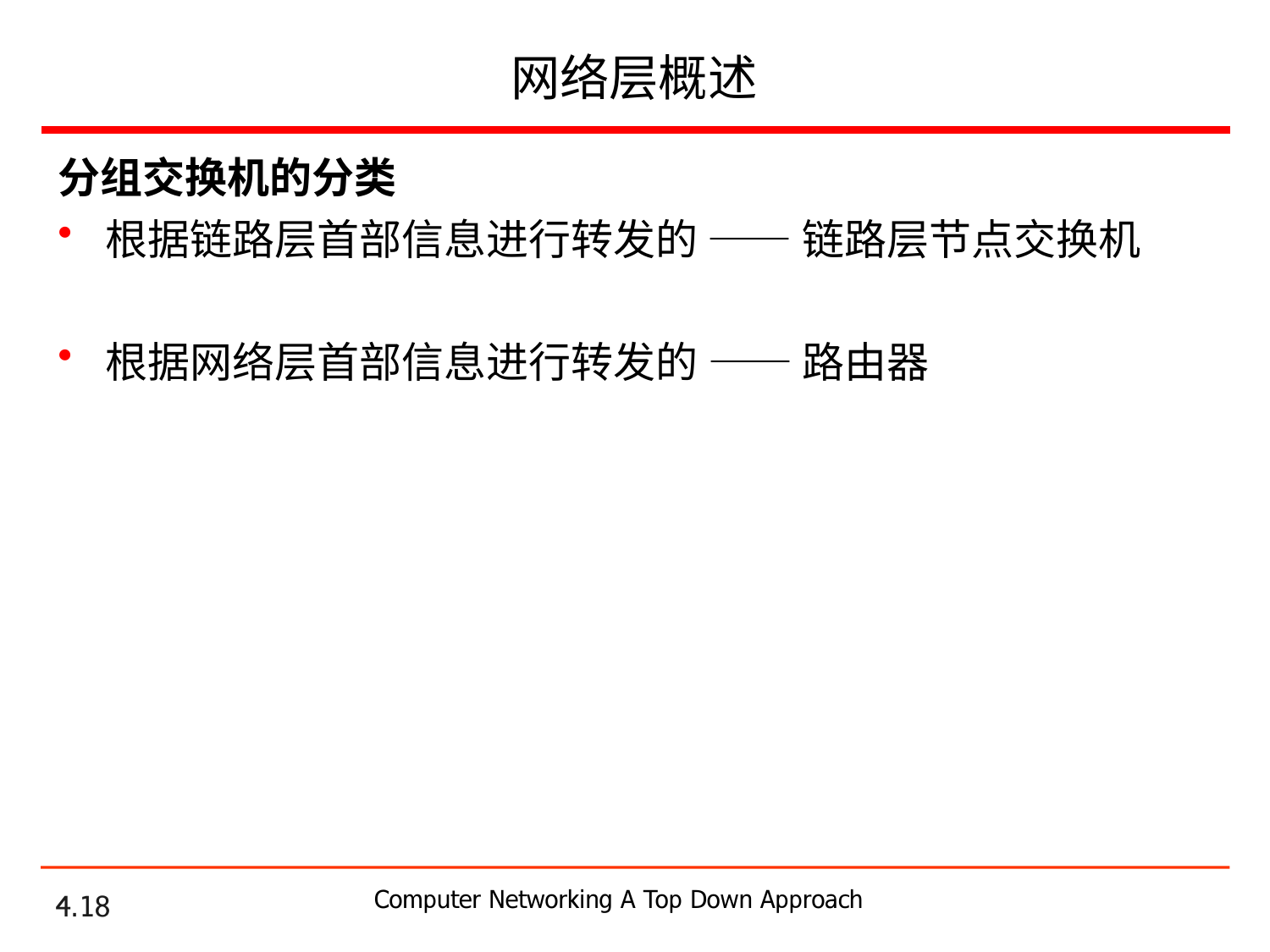

# 网络层概述
分组交换机的分类
根据链路层首部信息进行转发的 —— 链路层节点交换机

根据网络层首部信息进行转发的 —— 路由器